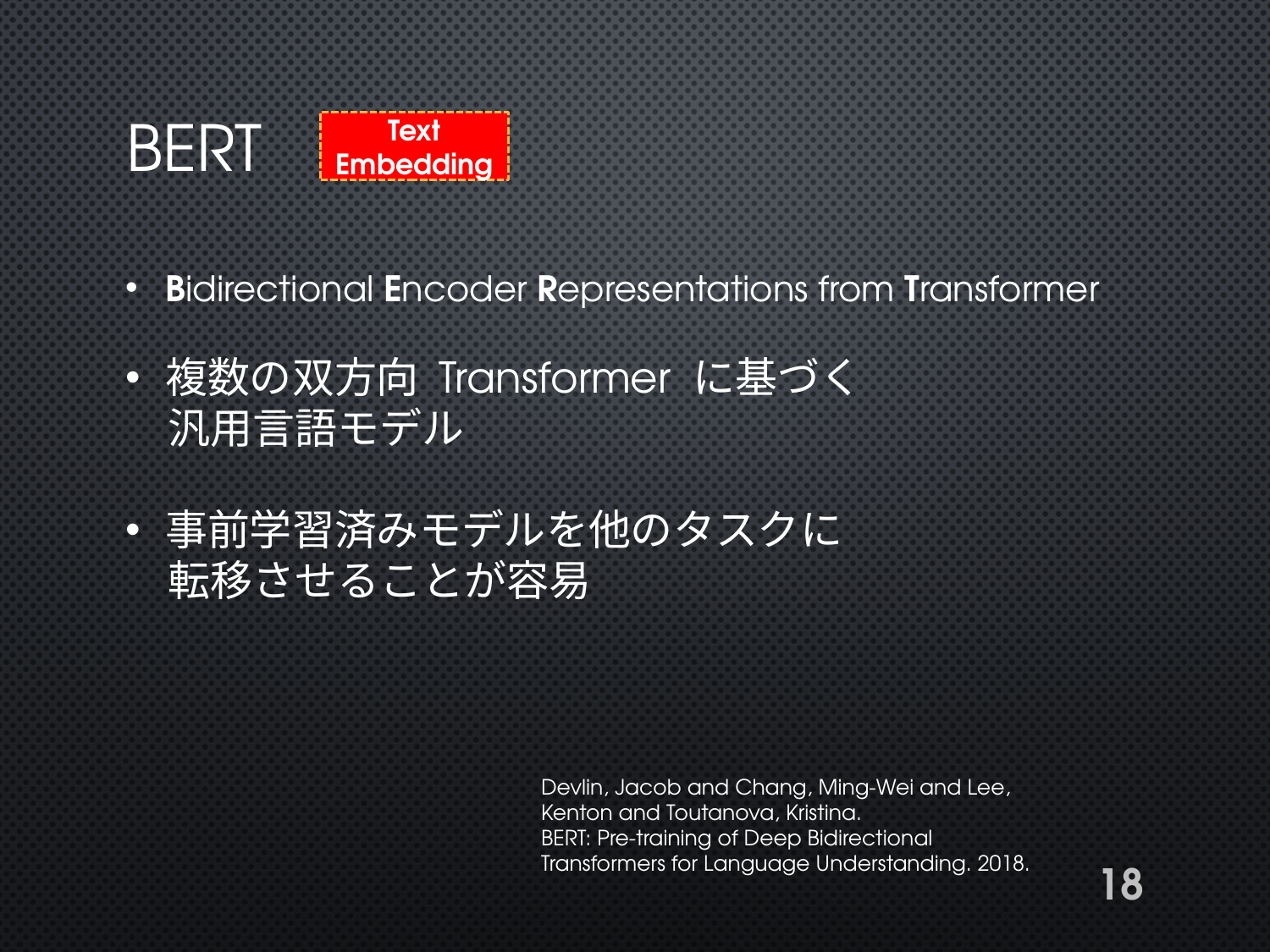

# BERT
Text
Embedding
Bidirectional Encoder Representations from Transformer

複数の双方向 Transformer に基づく
　汎用言語モデル

事前学習済みモデルを他のタスクに
　転移させることが容易

Devlin, Jacob and Chang, Ming-Wei and Lee, Kenton and Toutanova, Kristina.
BERT: Pre-training of Deep Bidirectional Transformers for Language Understanding. 2018.
18